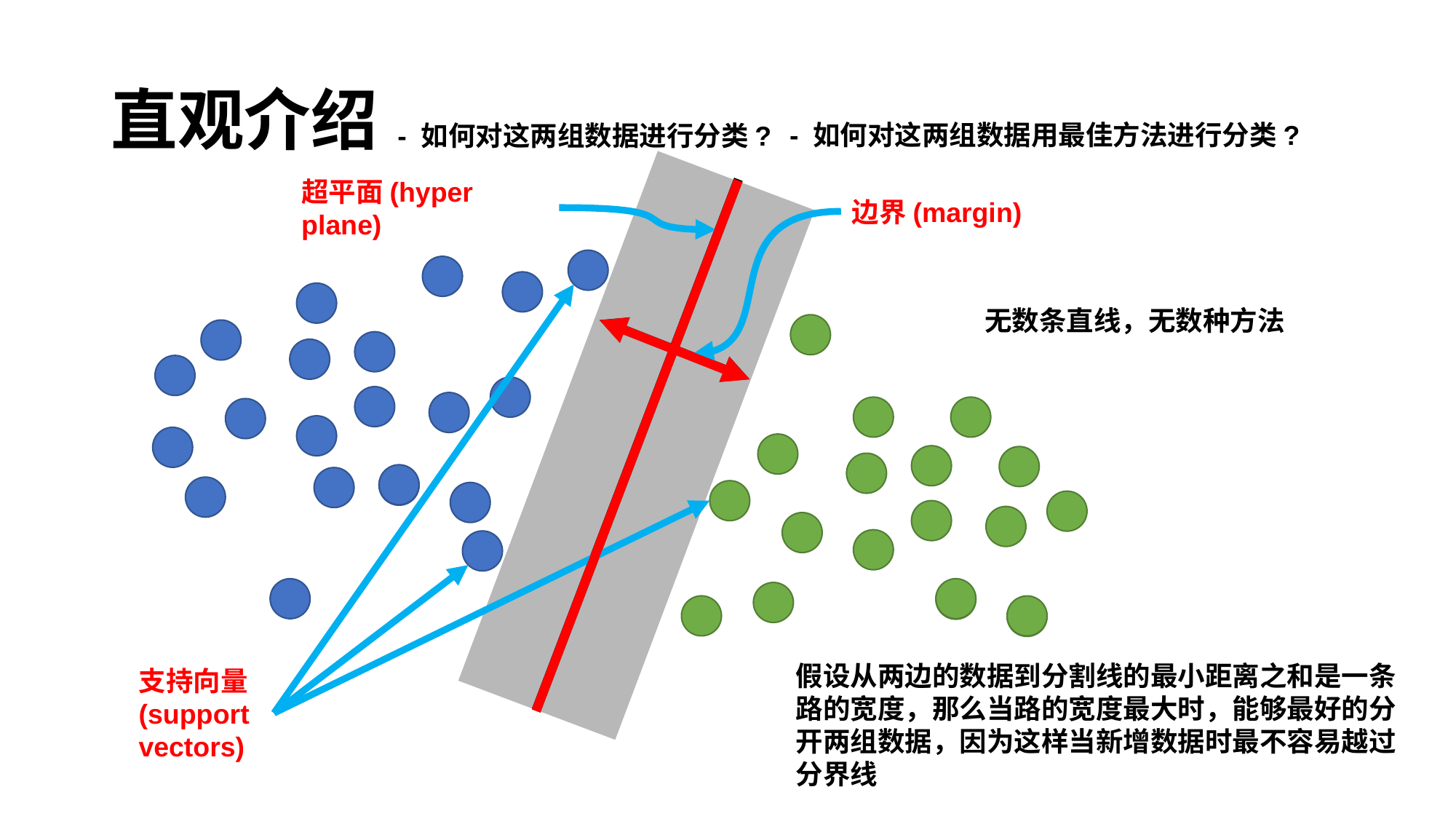

# 直观介绍
- 如何对这两组数据用最佳方法进行分类?
- 如何对这两组数据进行分类?

超平面(hyper plane)
边界(margin)

无数条直线，无数种方法

假设从两边的数据到分割线的最小距离之和是一条
路的宽度，那么当路的宽度最大时，能够最好的分开两组数据，因为这样当新增数据时最不容易越过分界线

支持向量(support vectors)